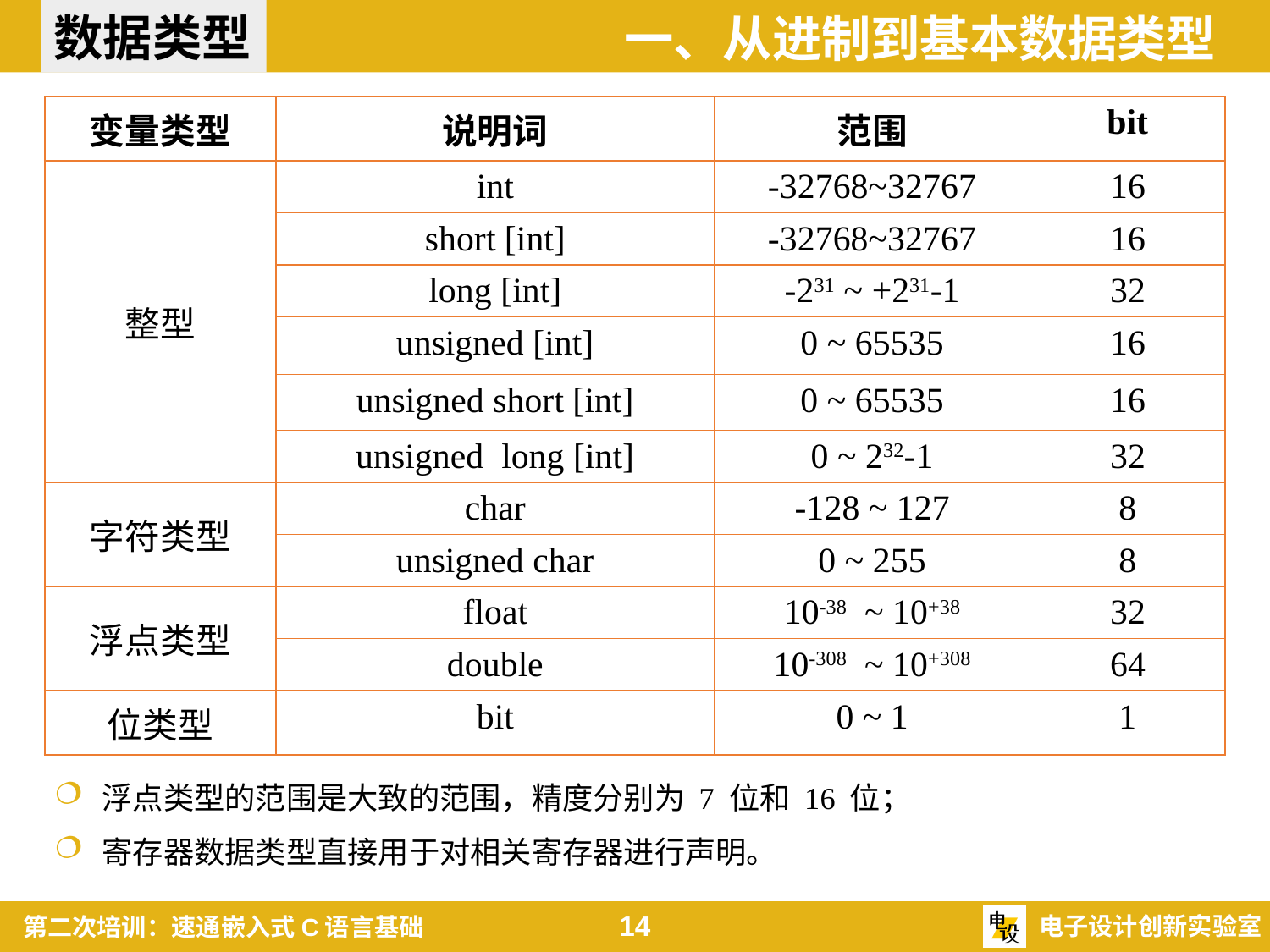

数据类型
一、从进制到基本数据类型
| 变量类型 | 说明词 | 范围 | bit |
| --- | --- | --- | --- |
| 整型 | int | -32768~32767 | 16 |
|  | short [int] | -32768~32767 | 16 |
|  | long [int] | -231 ~ +231-1 | 32 |
|  | unsigned [int] | 0 ~ 65535 | 16 |
|  | unsigned short [int] | 0 ~ 65535 | 16 |
|  | unsigned long [int] | 0 ~ 232-1 | 32 |
| 字符类型 | char | -128 ~ 127 | 8 |
|  | unsigned char | 0 ~ 255 | 8 |
| 浮点类型 | float | 10-38 ~ 10+38 | 32 |
|  | double | 10-308 ~ 10+308 | 64 |
| 位类型 | bit | 0 ~ 1 | 1 |
浮点类型的范围是大致的范围，精度分别为 7 位和 16 位；
寄存器数据类型直接用于对相关寄存器进行声明。
14